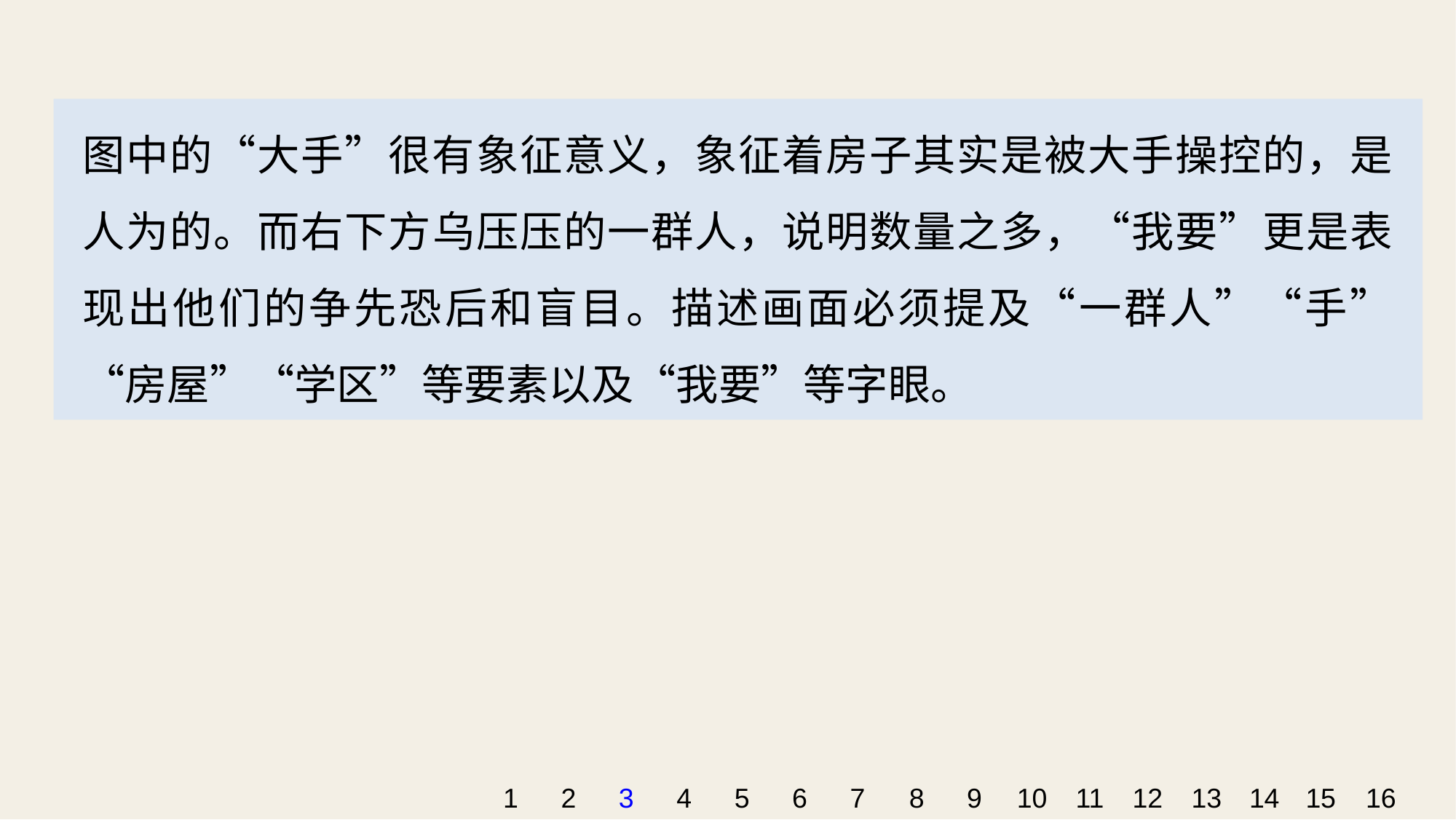

图中的“大手”很有象征意义，象征着房子其实是被大手操控的，是人为的。而右下方乌压压的一群人，说明数量之多，“我要”更是表现出他们的争先恐后和盲目。描述画面必须提及“一群人”“手”“房屋”“学区”等要素以及“我要”等字眼。

1
2
3
4
5
6
7
8
9
10
11
12
13
14
15
16